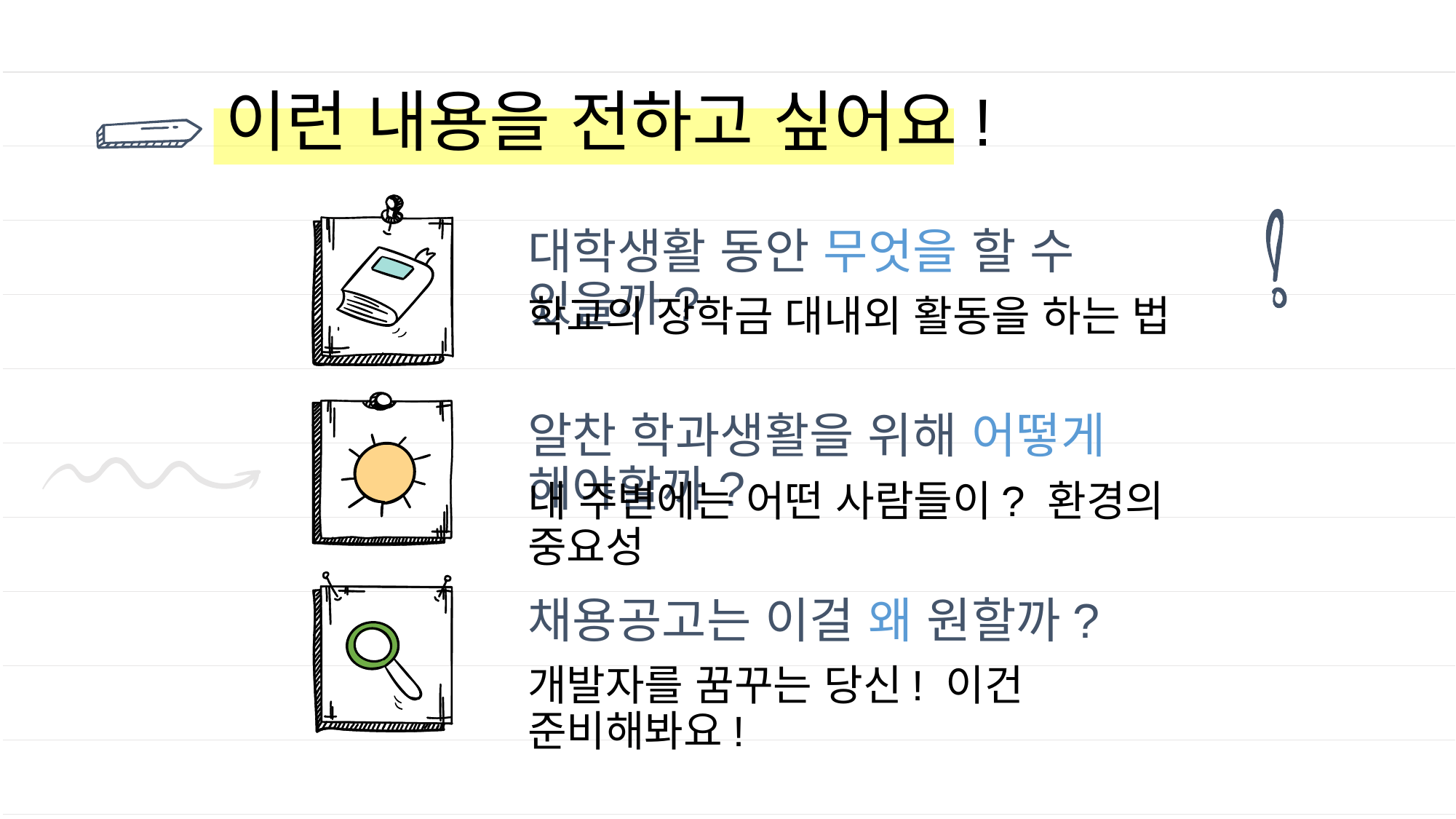

# 이런 내용을 전하고 싶어요!

대학생활 동안 무엇을 할 수 있을까?

학교의 장학금 대내외 활동을 하는 법

알찬 학과생활을 위해 어떻게 해야할까?

내 주변에는 어떤 사람들이? 환경의 중요성

채용공고는 이걸 왜 원할까?

개발자를 꿈꾸는 당신! 이건 준비해봐요!